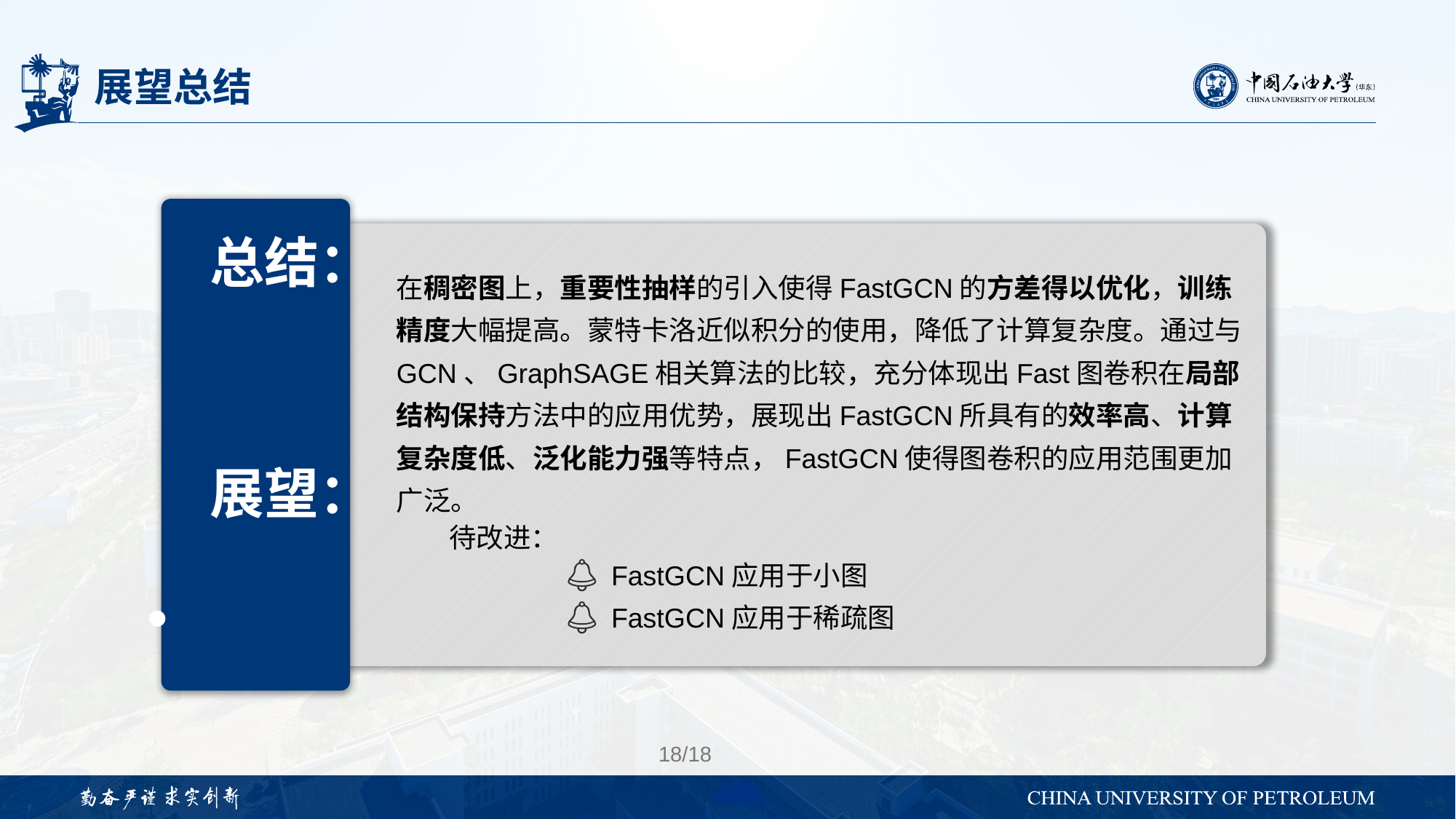

# 展望总结

总结：

在稠密图上，重要性抽样的引入使得FastGCN的方差得以优化，训练精度大幅提高。蒙特卡洛近似积分的使用，降低了计算复杂度。通过与GCN、GraphSAGE相关算法的比较，充分体现出Fast图卷积在局部结构保持方法中的应用优势，展现出FastGCN所具有的效率高、计算复杂度低、泛化能力强等特点，FastGCN使得图卷积的应用范围更加广泛。
展望：
待改进：
FastGCN应用于小图
FastGCN应用于稀疏图

18/18